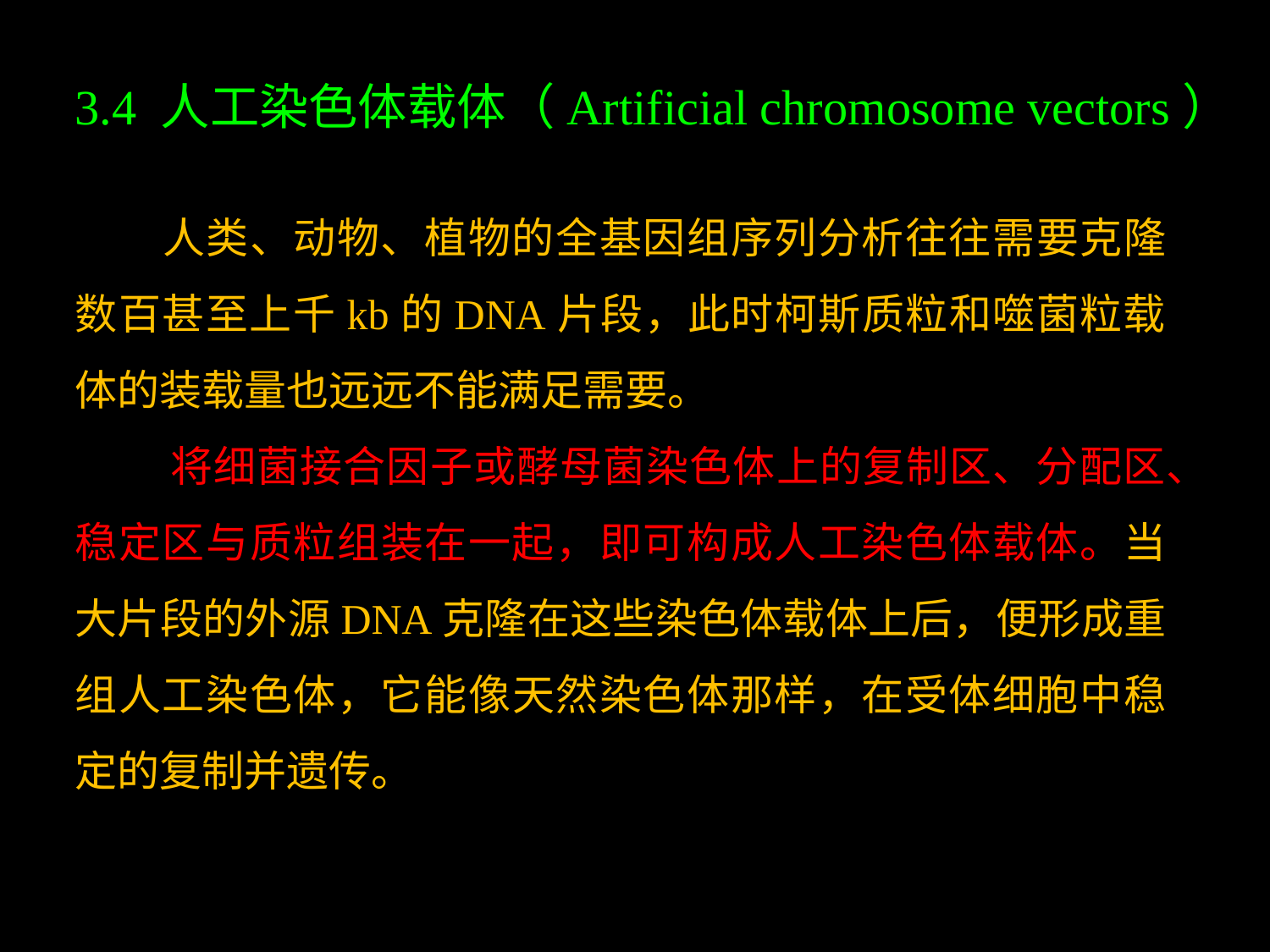

3.4 人工染色体载体（Artificial chromosome vectors）
       人类、动物、植物的全基因组序列分析往往需要克隆数百甚至上千kb的DNA片段，此时柯斯质粒和噬菌粒载体的装载量也远远不能满足需要。
        将细菌接合因子或酵母菌染色体上的复制区、分配区、稳定区与质粒组装在一起，即可构成人工染色体载体。当大片段的外源DNA克隆在这些染色体载体上后，便形成重组人工染色体，它能像天然染色体那样，在受体细胞中稳定的复制并遗传。